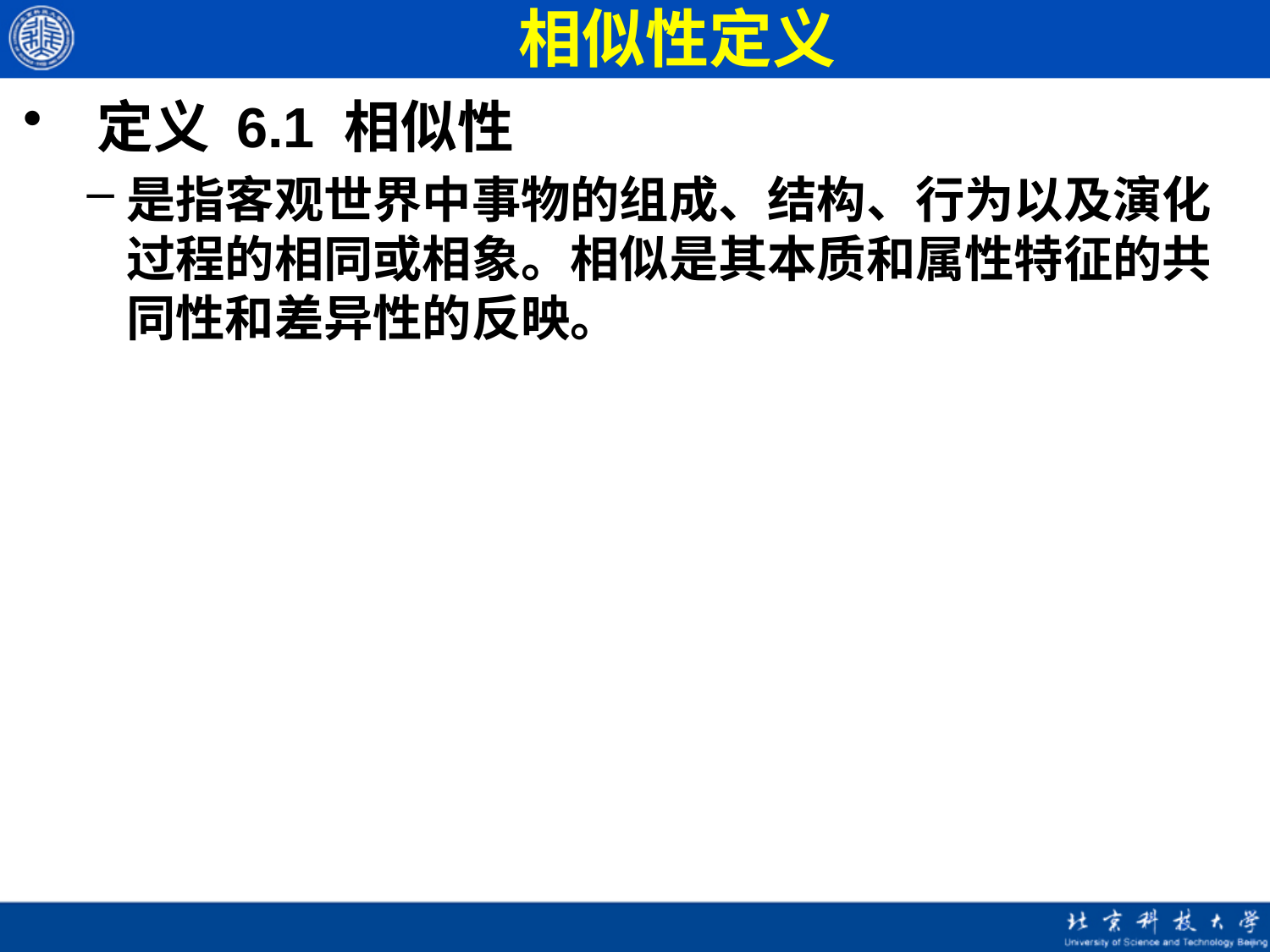

# 相似性定义
 定义 6.1 相似性
是指客观世界中事物的组成、结构、行为以及演化过程的相同或相象。相似是其本质和属性特征的共同性和差异性的反映。